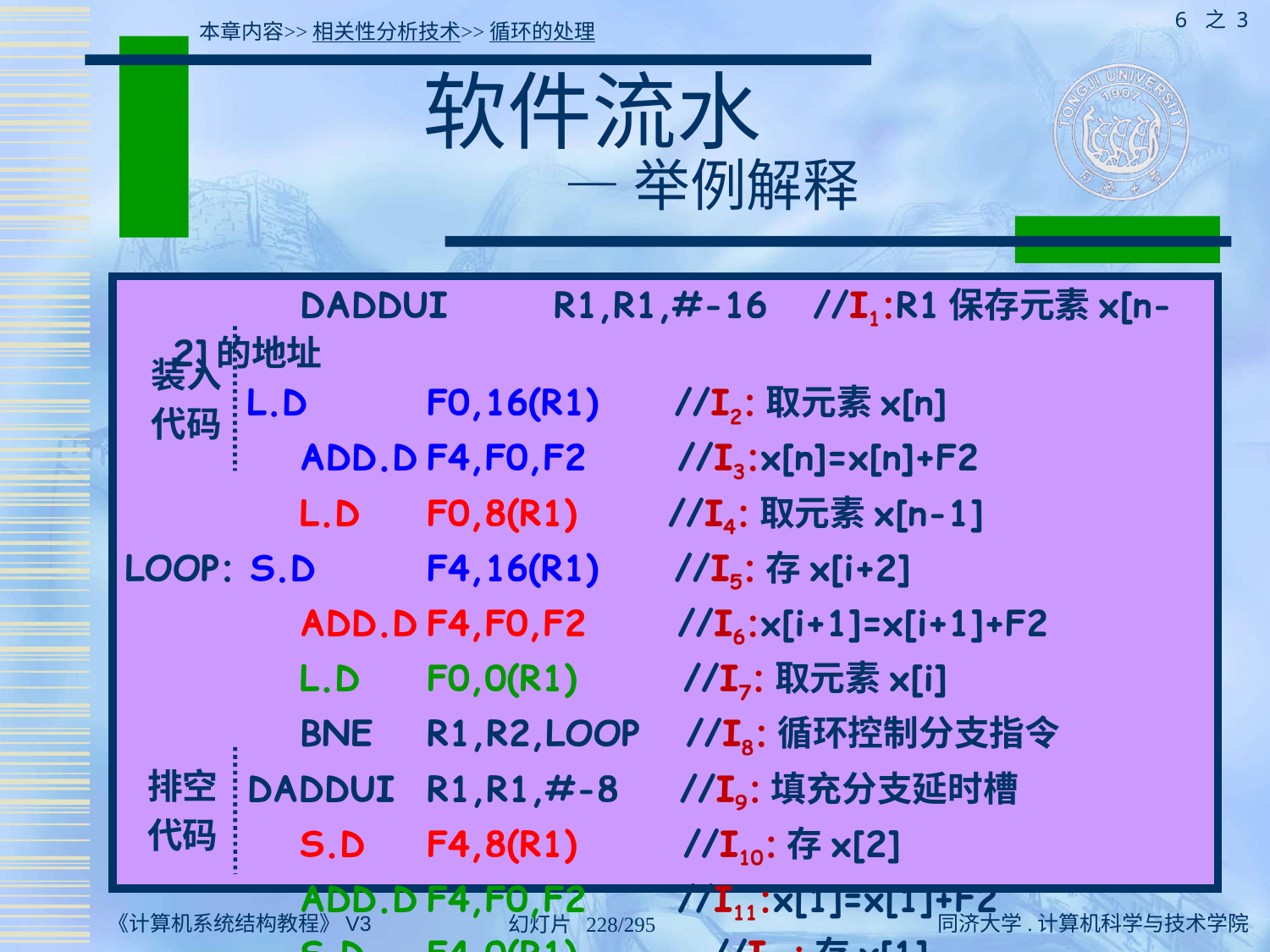

6 之 3
本章内容>>相关性分析技术>>循环的处理
# 软件流水 — 举例解释
		DADDUI	R1,R1,#-16   //I1:R1保存元素x[n-2]的地址
        L.D	F0,16(R1)     //I2:取元素x[n]
		ADD.D	F4,F0,F2      //I3:x[n]=x[n]+F2
		L.D	F0,8(R1)      //I4:取元素x[n-1]
LOOP: S.D	F4,16(R1)     //I5:存x[i+2]
		ADD.D	F4,F0,F2      //I6:x[i+1]=x[i+1]+F2
		L.D	F0,0(R1)       //I7:取元素x[i]
		BNE 	R1,R2,LOOP   //I8:循环控制分支指令
        DADDUI	R1,R1,#-8    //I9:填充分支延时槽
		S.D	F4,8(R1)       //I10:存x[2]
		ADD.D	F4,F0,F2      //I11:x[1]=x[1]+F2
		S.D	F4,0(R1) 	  //I12:存x[1]

装入
代码

排空
代码